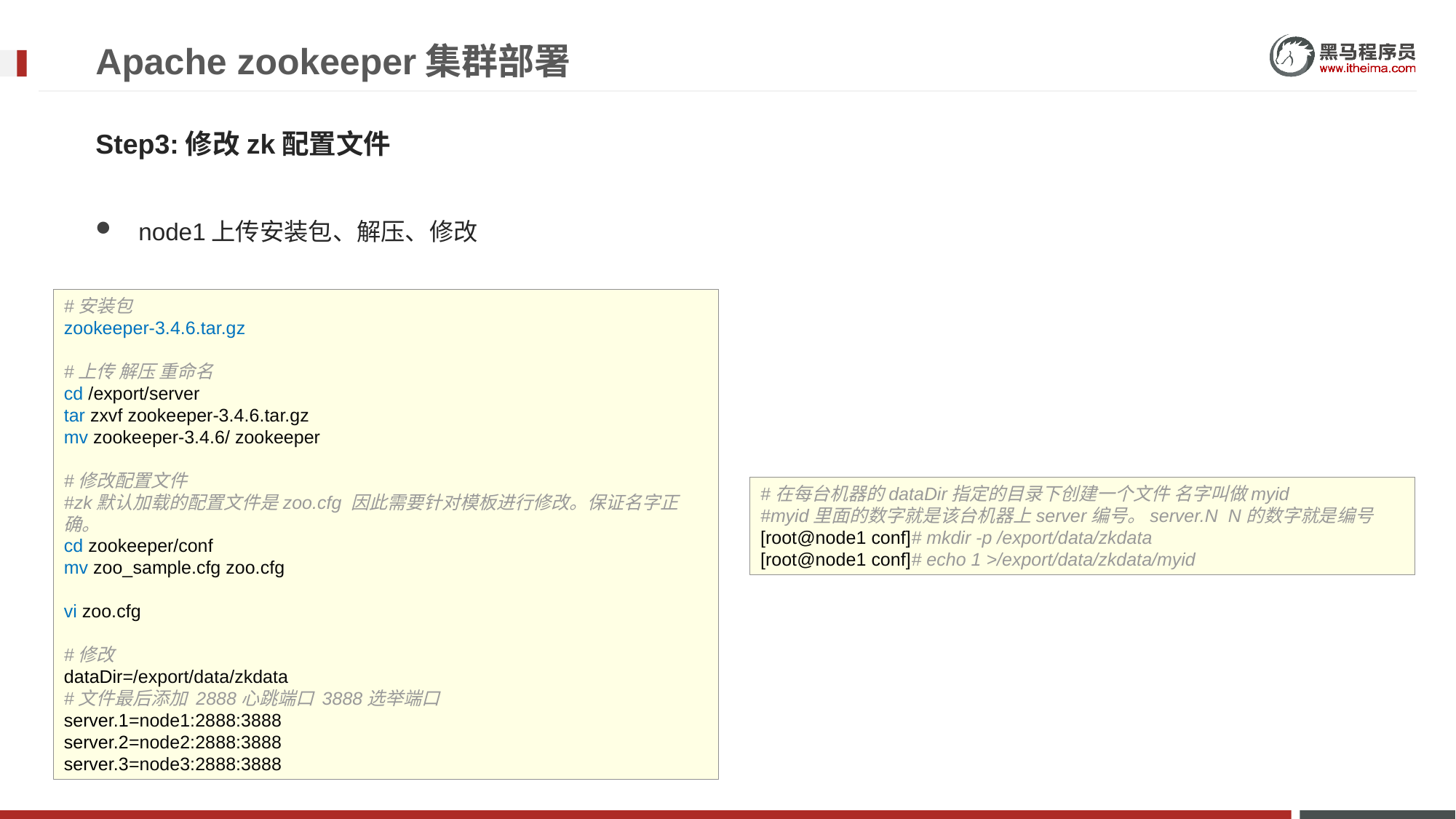

# Apache zookeeper集群部署
Step3:修改zk配置文件
node1上传安装包、解压、修改
#安装包
zookeeper-3.4.6.tar.gz
#上传 解压 重命名
cd /export/server
tar zxvf zookeeper-3.4.6.tar.gz
mv zookeeper-3.4.6/ zookeeper
#修改配置文件
#zk默认加载的配置文件是zoo.cfg 因此需要针对模板进行修改。保证名字正确。
cd zookeeper/conf
mv zoo_sample.cfg zoo.cfg
vi zoo.cfg
#修改
dataDir=/export/data/zkdata
#文件最后添加 2888心跳端口 3888选举端口
server.1=node1:2888:3888
server.2=node2:2888:3888
server.3=node3:2888:3888
#在每台机器的dataDir指定的目录下创建一个文件 名字叫做myid
#myid里面的数字就是该台机器上server编号。server.N  N的数字就是编号
[root@node1 conf]# mkdir -p /export/data/zkdata
[root@node1 conf]# echo 1 >/export/data/zkdata/myid